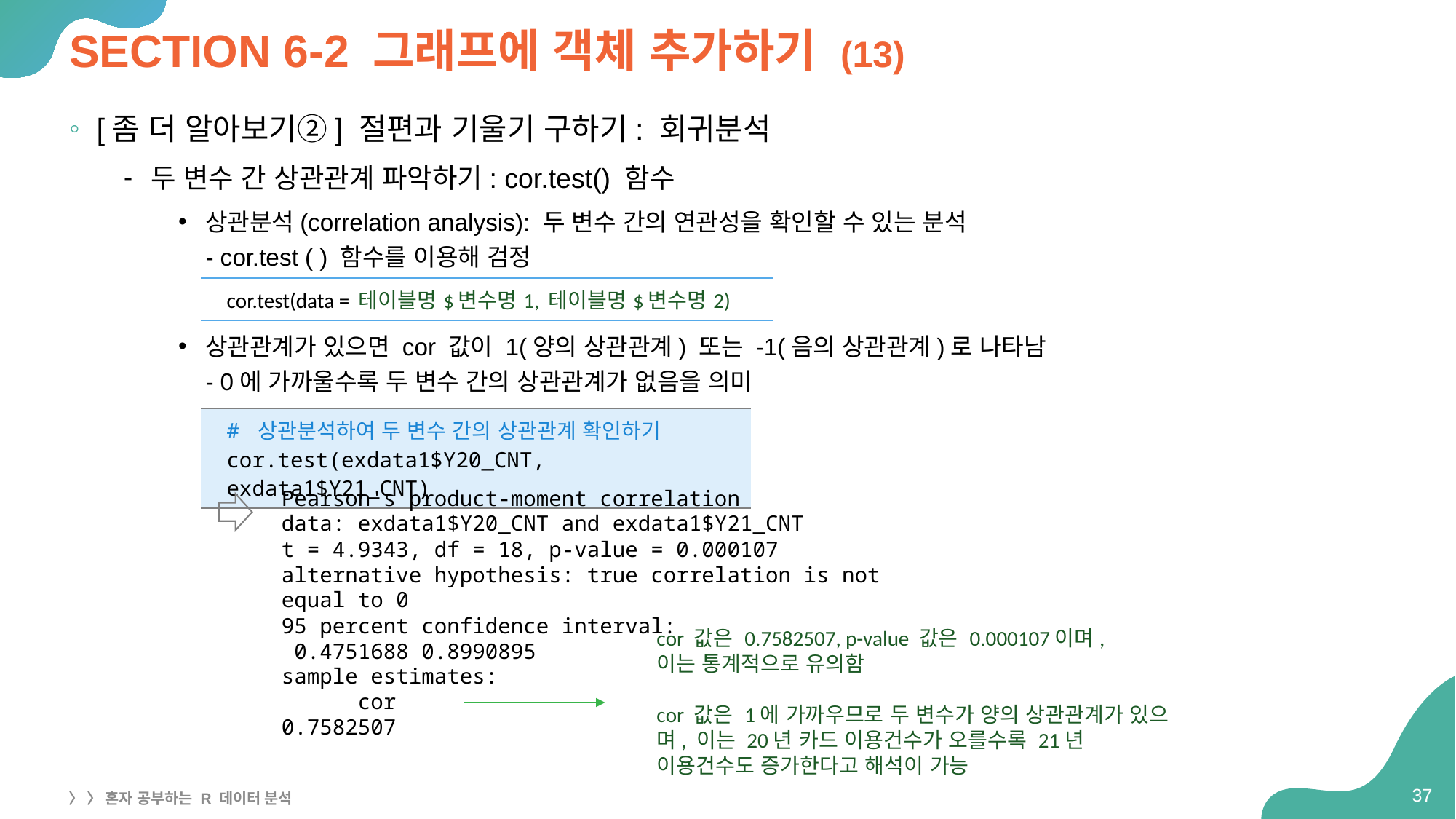

# SECTION 6-2 그래프에 객체 추가하기 (13)
[좀 더 알아보기②] 절편과 기울기 구하기: 회귀분석
두 변수 간 상관관계 파악하기: cor.test() 함수
상관분석(correlation analysis): 두 변수 간의 연관성을 확인할 수 있는 분석
- cor.test ( ) 함수를 이용해 검정

상관관계가 있으면 cor 값이 1(양의 상관관계) 또는 -1(음의 상관관계)로 나타남
- 0에 가까울수록 두 변수 간의 상관관계가 없음을 의미

| cor.test(data = 테이블명$변수명1, 테이블명$변수명2) |
| --- |
| # 상관분석하여 두 변수 간의 상관관계 확인하기 cor.test(exdata1$Y20\_CNT, exdata1$Y21\_CNT) |
| --- |
Pearson's product-moment correlation
data: exdata1$Y20_CNT and exdata1$Y21_CNT
t = 4.9343, df = 18, p-value = 0.000107
alternative hypothesis: true correlation is not equal to 0
95 percent confidence interval:
 0.4751688 0.8990895
sample estimates:
      cor
0.7582507

cor 값은 0.7582507, p-value 값은 0.000107이며,
이는 통계적으로 유의함

cor 값은 1에 가까우므로 두 변수가 양의 상관관계가 있으며, 이는 20년 카드 이용건수가 오를수록 21년
이용건수도 증가한다고 해석이 가능
37
〉 〉 혼자 공부하는 R 데이터 분석